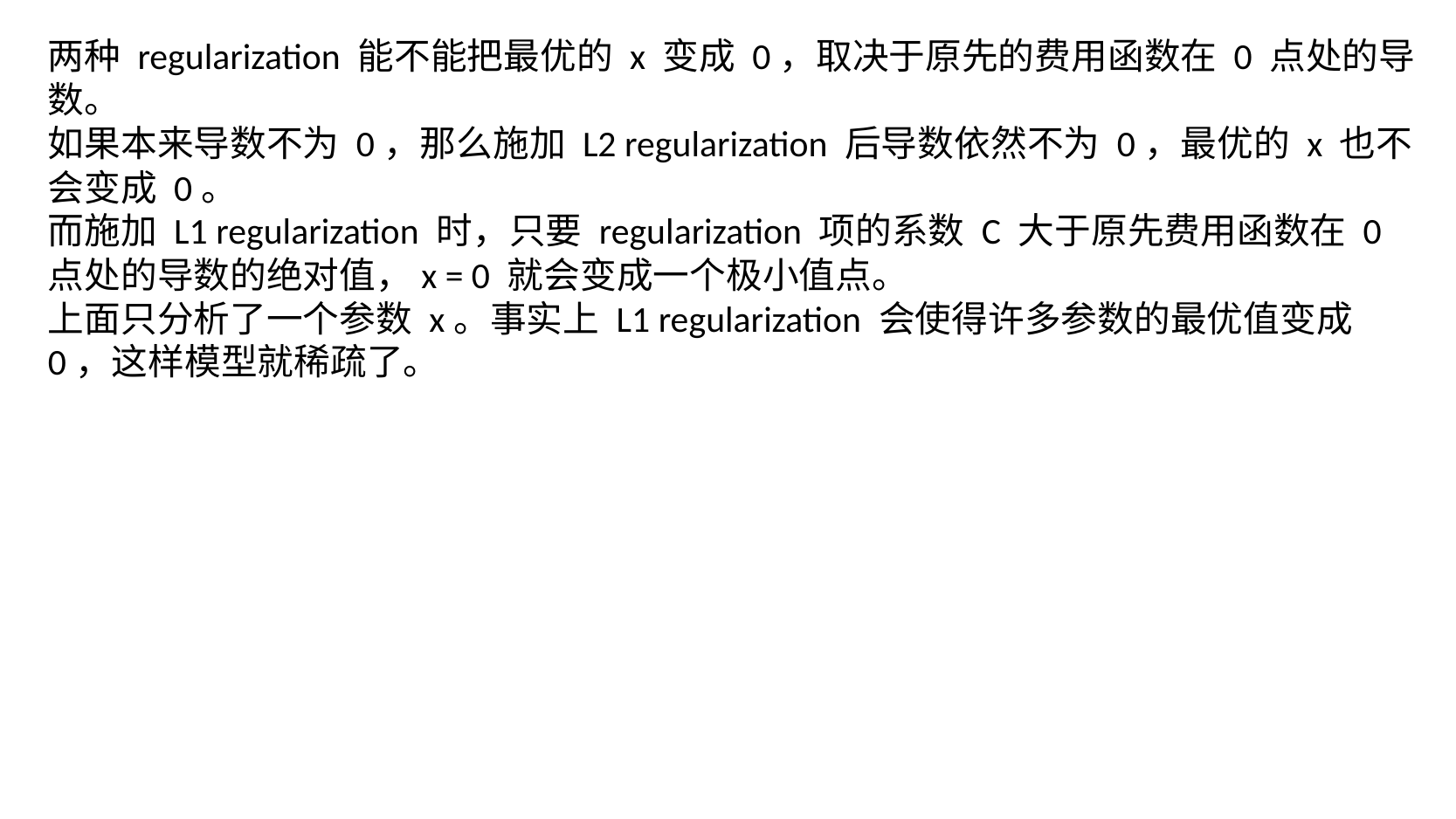

两种 regularization 能不能把最优的 x 变成 0，取决于原先的费用函数在 0 点处的导数。
如果本来导数不为 0，那么施加 L2 regularization 后导数依然不为 0，最优的 x 也不会变成 0。
而施加 L1 regularization 时，只要 regularization 项的系数 C 大于原先费用函数在 0 点处的导数的绝对值，x = 0 就会变成一个极小值点。
上面只分析了一个参数 x。事实上 L1 regularization 会使得许多参数的最优值变成 0，这样模型就稀疏了。